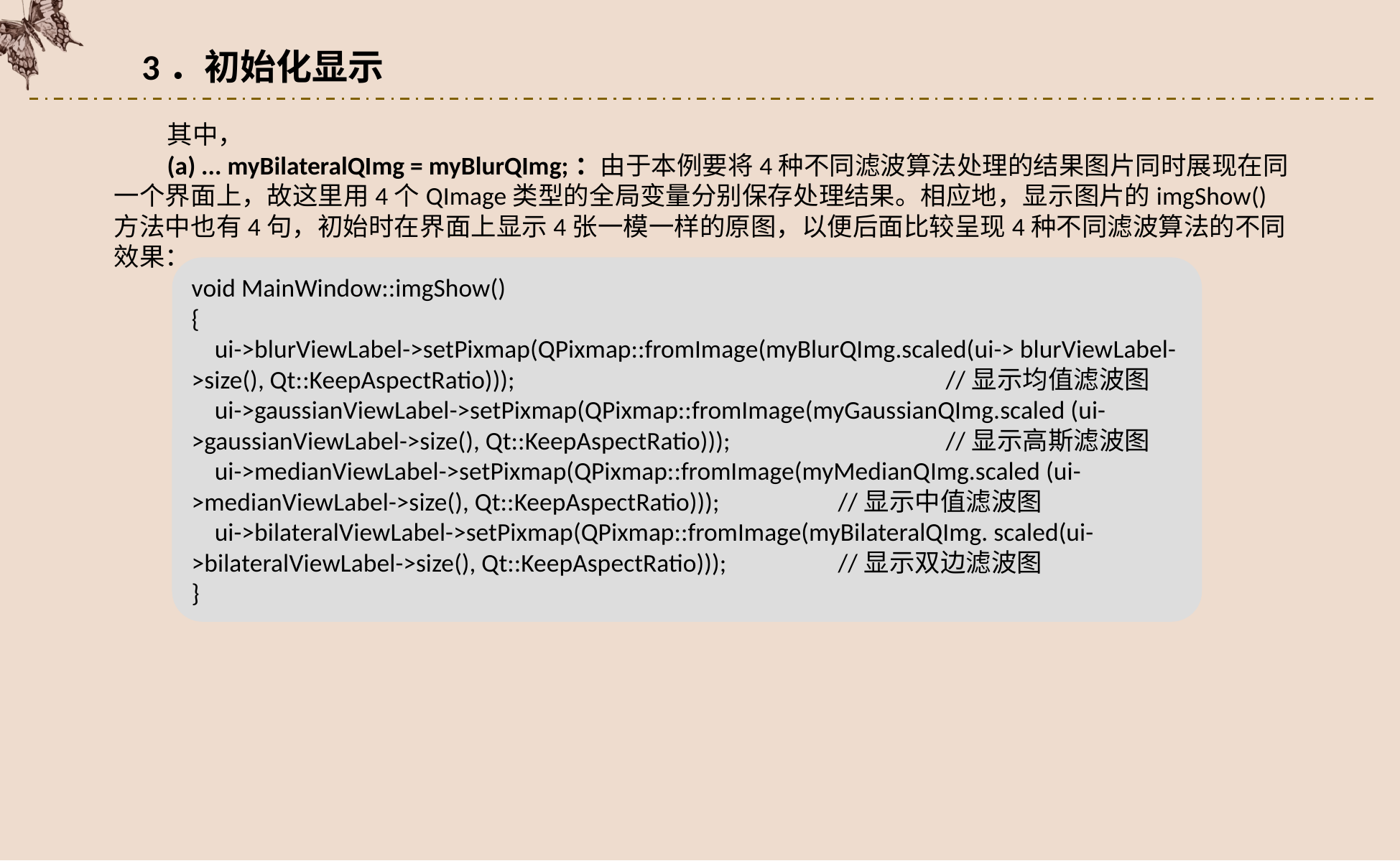

3．初始化显示
其中，
(a) ... myBilateralQImg = myBlurQImg;：由于本例要将4种不同滤波算法处理的结果图片同时展现在同一个界面上，故这里用4个QImage类型的全局变量分别保存处理结果。相应地，显示图片的imgShow()方法中也有4句，初始时在界面上显示4张一模一样的原图，以便后面比较呈现4种不同滤波算法的不同效果：
void MainWindow::imgShow()
{
    ui->blurViewLabel->setPixmap(QPixmap::fromImage(myBlurQImg.scaled(ui-> blurViewLabel->size(), Qt::KeepAspectRatio)));				//显示均值滤波图
    ui->gaussianViewLabel->setPixmap(QPixmap::fromImage(myGaussianQImg.scaled (ui->gaussianViewLabel->size(), Qt::KeepAspectRatio)));		//显示高斯滤波图
    ui->medianViewLabel->setPixmap(QPixmap::fromImage(myMedianQImg.scaled (ui->medianViewLabel->size(), Qt::KeepAspectRatio)));		//显示中值滤波图
    ui->bilateralViewLabel->setPixmap(QPixmap::fromImage(myBilateralQImg. scaled(ui->bilateralViewLabel->size(), Qt::KeepAspectRatio)));		//显示双边滤波图
}